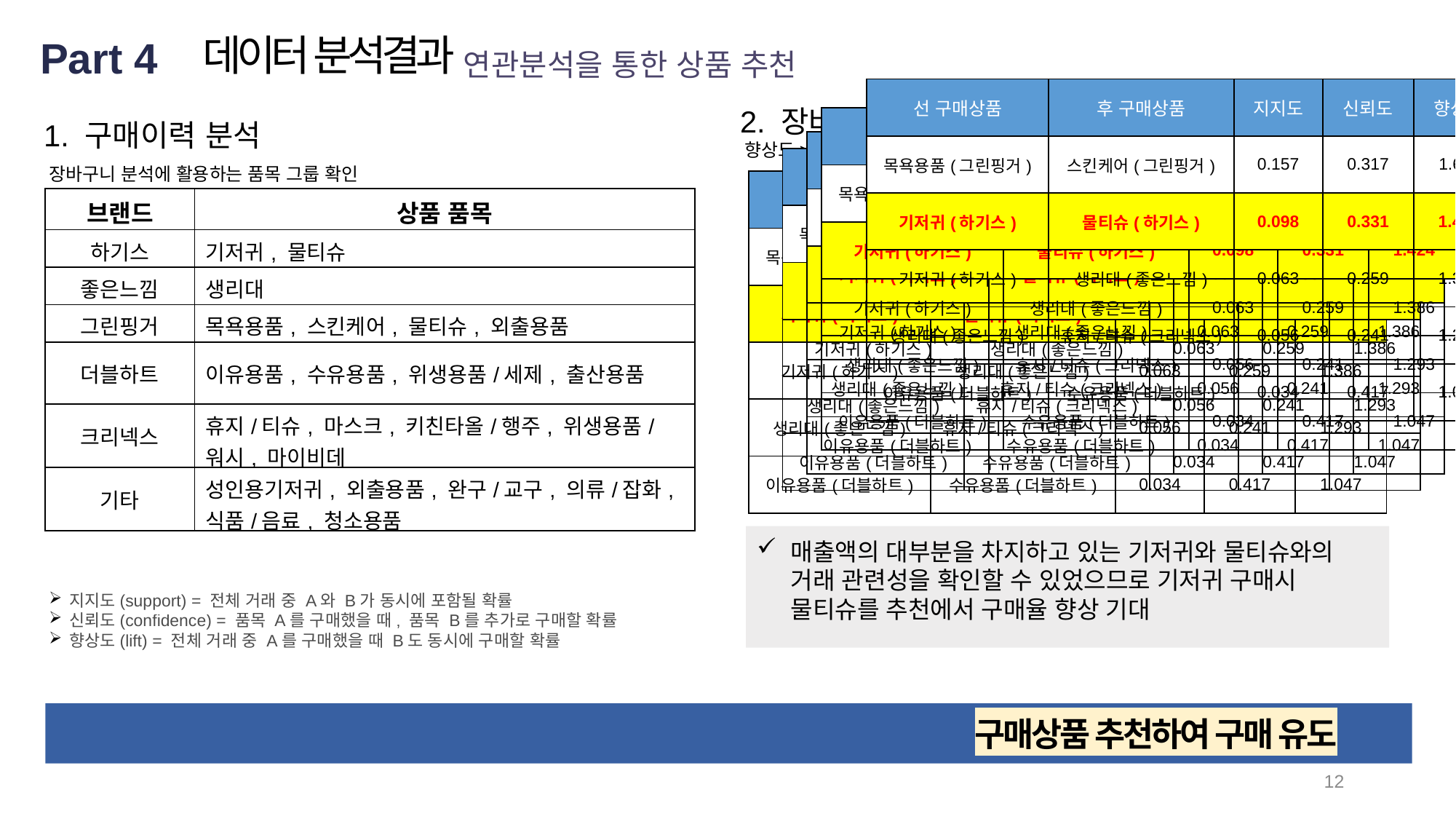

분석결 - 연관분석을 통한 상품 추천
데이터 분석결과
Part 4
연관분석을 통한 상품 추천
| 선 구매상품 | 후 구매상품 | 지지도 | 신뢰도 | 향상도 |
| --- | --- | --- | --- | --- |
| 목욕용품(그린핑거) | 스킨케어(그린핑거) | 0.157 | 0.317 | 1.611 |
| 기저귀(하기스) | 물티슈(하기스) | 0.098 | 0.331 | 1.424 |
| 기저귀(하기스) | 생리대(좋은느낌) | 0.063 | 0.259 | 1.386 |
| 생리대(좋은느낌) | 휴지/티슈(크리넥스) | 0.056 | 0.241 | 1.293 |
| 이유용품(더블하트) | 수유용품(더블하트) | 0.034 | 0.417 | 1.047 |
2. 장바구니 분석
| 선 구매상품 | 후 구매상품 | 지지도 | 신뢰도 | 향상도 |
| --- | --- | --- | --- | --- |
| 목욕용품(그린핑거) | 스킨케어(그린핑거) | 0.157 | 0.317 | 1.611 |
| 기저귀(하기스) | 물티슈(하기스) | 0.098 | 0.331 | 1.424 |
| 기저귀(하기스) | 생리대(좋은느낌) | 0.063 | 0.259 | 1.386 |
| 생리대(좋은느낌) | 휴지/티슈(크리넥스) | 0.056 | 0.241 | 1.293 |
| 이유용품(더블하트) | 수유용품(더블하트) | 0.034 | 0.417 | 1.047 |
1. 구매이력 분석
| 선 구매상품 | 후 구매상품 | 지지도 | 신뢰도 | 향상도 |
| --- | --- | --- | --- | --- |
| 목욕용품(그린핑거) | 스킨케어(그린핑거) | 0.157 | 0.317 | 1.611 |
| 기저귀(하기스) | 물티슈(하기스) | 0.098 | 0.331 | 1.424 |
| 기저귀(하기스) | 생리대(좋은느낌) | 0.063 | 0.259 | 1.386 |
| 생리대(좋은느낌) | 휴지/티슈(크리넥스) | 0.056 | 0.241 | 1.293 |
| 이유용품(더블하트) | 수유용품(더블하트) | 0.034 | 0.417 | 1.047 |
향상도>1 = 두 상품군 사이에 양의 연관성 존재
| 선 구매상품 | 후 구매상품 | 지지도 | 신뢰도 | 향상도 |
| --- | --- | --- | --- | --- |
| 목욕용품(그린핑거) | 스킨케어(그린핑거) | 0.157 | 0.317 | 1.611 |
| 기저귀(하기스) | 물티슈(하기스) | 0.098 | 0.331 | 1.424 |
| 기저귀(하기스) | 생리대(좋은느낌) | 0.063 | 0.259 | 1.386 |
| 생리대(좋은느낌) | 휴지/티슈(크리넥스) | 0.056 | 0.241 | 1.293 |
| 이유용품(더블하트) | 수유용품(더블하트) | 0.034 | 0.417 | 1.047 |
장바구니 분석에 활용하는 품목 그룹 확인
| 선 구매상품 | 후 구매상품 | 지지도 | 신뢰도 | 향상도 |
| --- | --- | --- | --- | --- |
| 목욕용품(그린핑거) | 스킨케어(그린핑거) | 0.157 | 0.317 | 1.611 |
| 기저귀(하기스) | 물티슈(하기스) | 0.098 | 0.331 | 1.424 |
| 기저귀(하기스) | 생리대(좋은느낌) | 0.063 | 0.259 | 1.386 |
| 생리대(좋은느낌) | 휴지/티슈(크리넥스) | 0.056 | 0.241 | 1.293 |
| 이유용품(더블하트) | 수유용품(더블하트) | 0.034 | 0.417 | 1.047 |
| 브랜드 | 상품 품목 |
| --- | --- |
| 하기스 | 기저귀, 물티슈 |
| 좋은느낌 | 생리대 |
| 그린핑거 | 목욕용품, 스킨케어, 물티슈, 외출용품 |
| 더블하트 | 이유용품, 수유용품, 위생용품/세제, 출산용품 |
| 크리넥스 | 휴지/티슈, 마스크, 키친타올/행주, 위생용품/워시, 마이비데 |
| 기타 | 성인용기저귀, 외출용품, 완구/교구, 의류/잡화, 식품/음료, 청소용품 |

매출액의 대부분을 차지하고 있는 기저귀와 물티슈와의 거래 관련성을 확인할 수 있었으므로 기저귀 구매시 물티슈를 추천에서 구매율 향상 기대
지지도(support) = 전체 거래 중 A와 B가 동시에 포함될 확률
신뢰도(confidence) = 품목 A를 구매했을 때, 품목 B를 추가로 구매할 확률
향상도(lift) = 전체 거래 중 A를 구매했을 때 B도 동시에 구매할 확률

향상도가 1인 거래데이터를 바탕으로 선 구매상품 구매시 관련 후 구매상품 추천하여 구매 유도
12